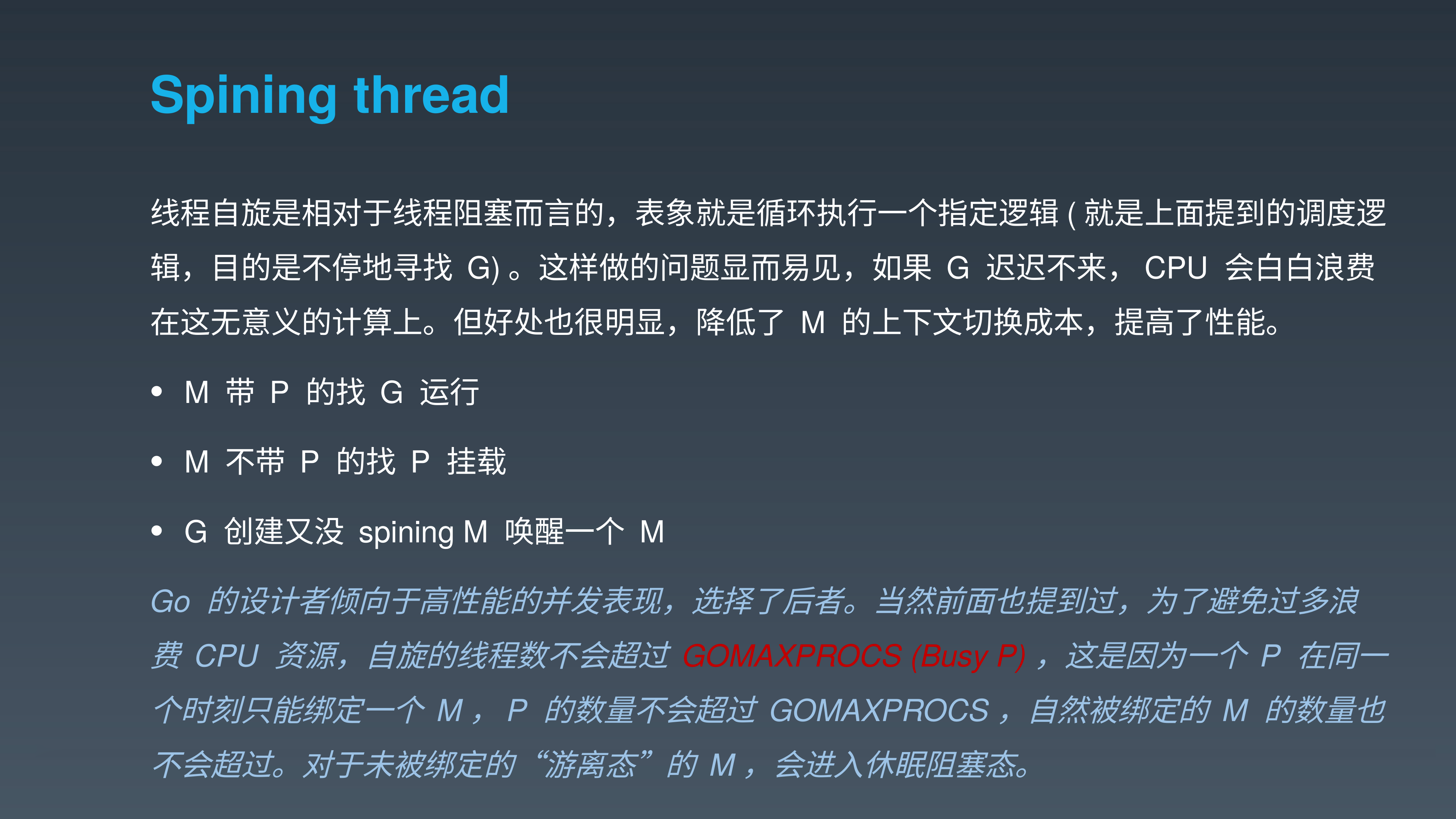

# Spining thread
线程自旋是相对于线程阻塞而言的，表象就是循环执行一个指定逻辑(就是上面提到的调度逻辑，目的是不停地寻找 G)。这样做的问题显而易见，如果 G 迟迟不来，CPU 会白白浪费在这无意义的计算上。但好处也很明显，降低了 M 的上下文切换成本，提高了性能。
M 带 P 的找 G 运行
M 不带 P 的找 P 挂载
G 创建又没 spining M 唤醒一个 M
Go 的设计者倾向于高性能的并发表现，选择了后者。当然前面也提到过，为了避免过多浪费 CPU 资源，自旋的线程数不会超过 GOMAXPROCS (Busy P)，这是因为一个 P 在同一个时刻只能绑定一个 M，P 的数量不会超过 GOMAXPROCS，自然被绑定的 M 的数量也不会超过。对于未被绑定的“游离态”的 M，会进入休眠阻塞态。